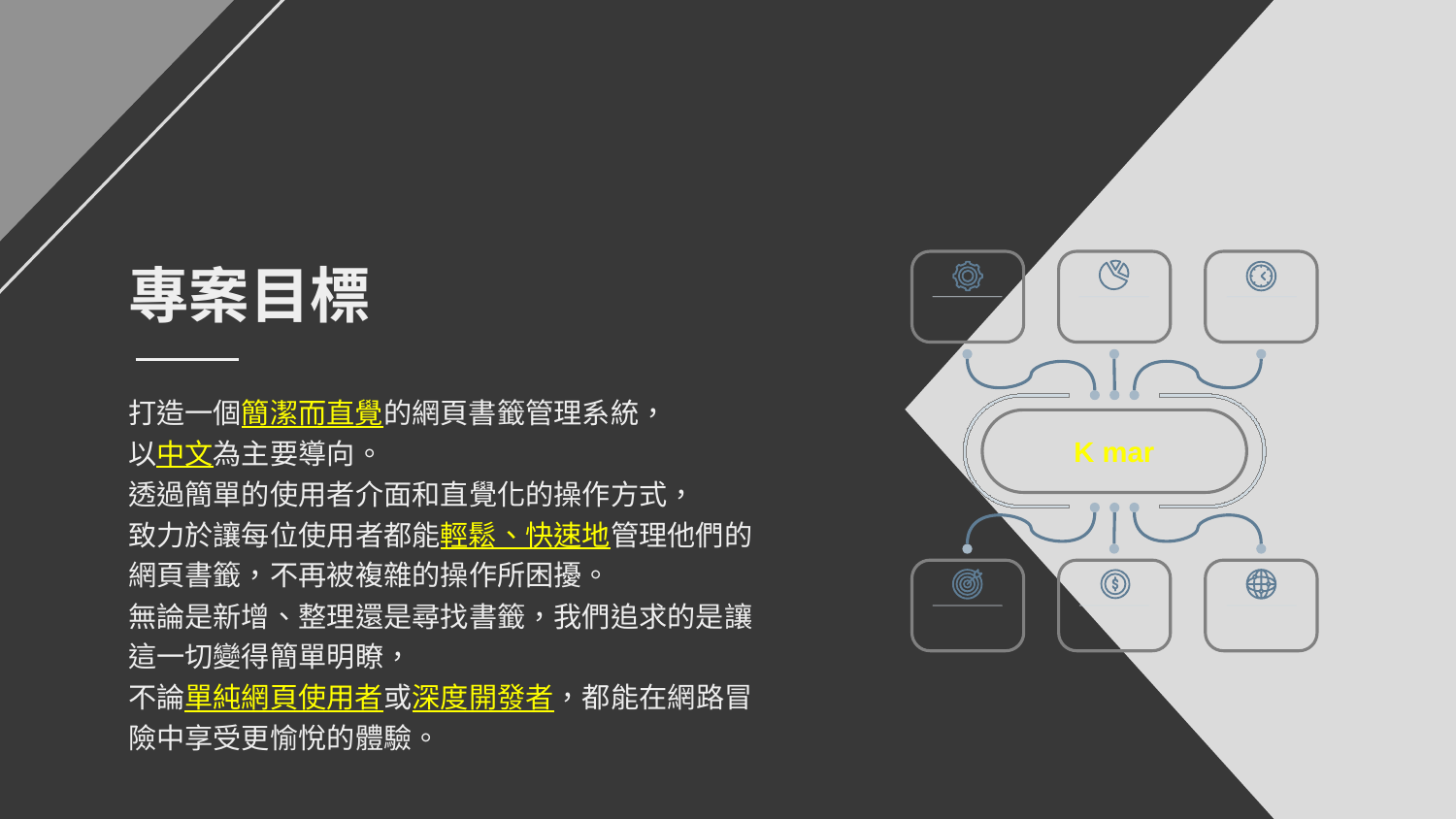

# 專案目標

K mar

打造一個簡潔而直覺的網頁書籤管理系統，
以中文為主要導向。
透過簡單的使用者介面和直覺化的操作方式，
致力於讓每位使用者都能輕鬆、快速地管理他們的網頁書籤，不再被複雜的操作所困擾。
無論是新增、整理還是尋找書籤，我們追求的是讓這一切變得簡單明瞭，
不論單純網頁使用者或深度開發者，都能在網路冒險中享受更愉悅的體驗。